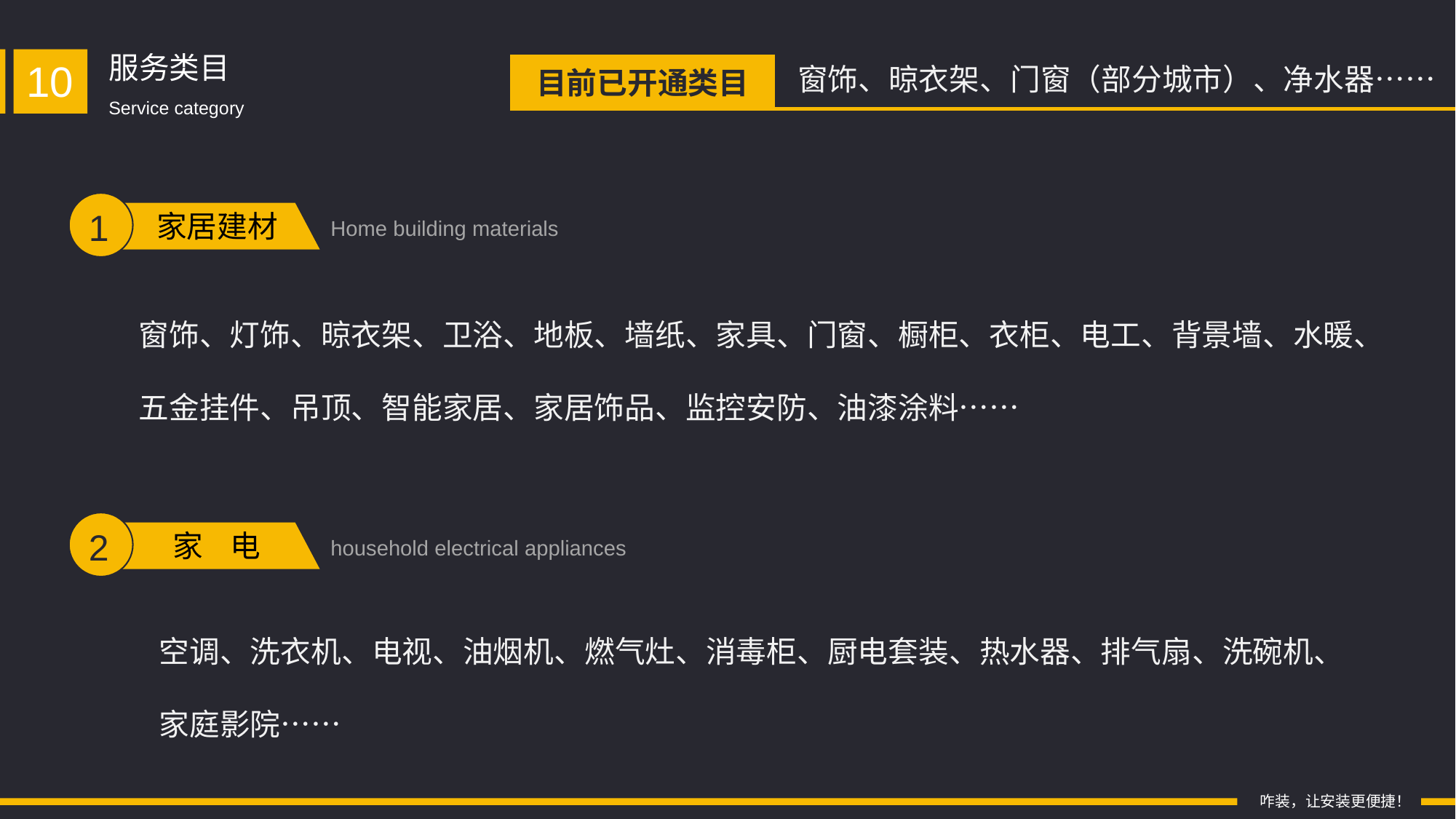

服务类目

10

Service category
窗饰、晾衣架、门窗（部分城市）、净水器……

目前已开通类目

1
家居建材

Home building materials
窗饰、灯饰、晾衣架、卫浴、地板、墙纸、家具、门窗、橱柜、衣柜、电工、背景墙、水暖、五金挂件、吊顶、智能家居、家居饰品、监控安防、油漆涂料……

2
家    电

household electrical appliances
空调、洗衣机、电视、油烟机、燃气灶、消毒柜、厨电套装、热水器、排气扇、洗碗机、家庭影院……